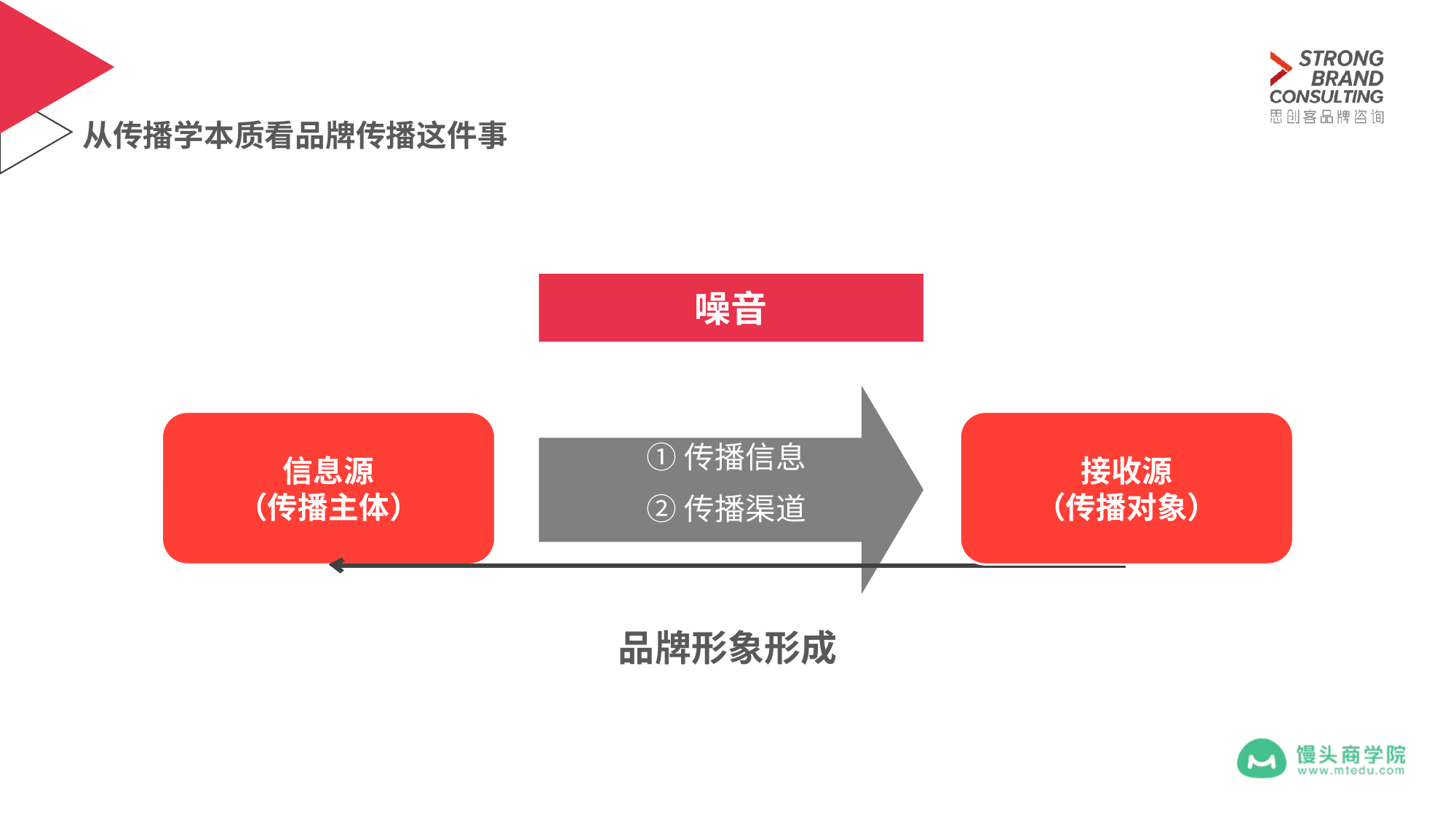

# 从传播学本质看品牌传播这件事
噪音

信息源
（传播主体）
接收源
（传播对象）
①传播信息
②传播渠道
品牌形象形成